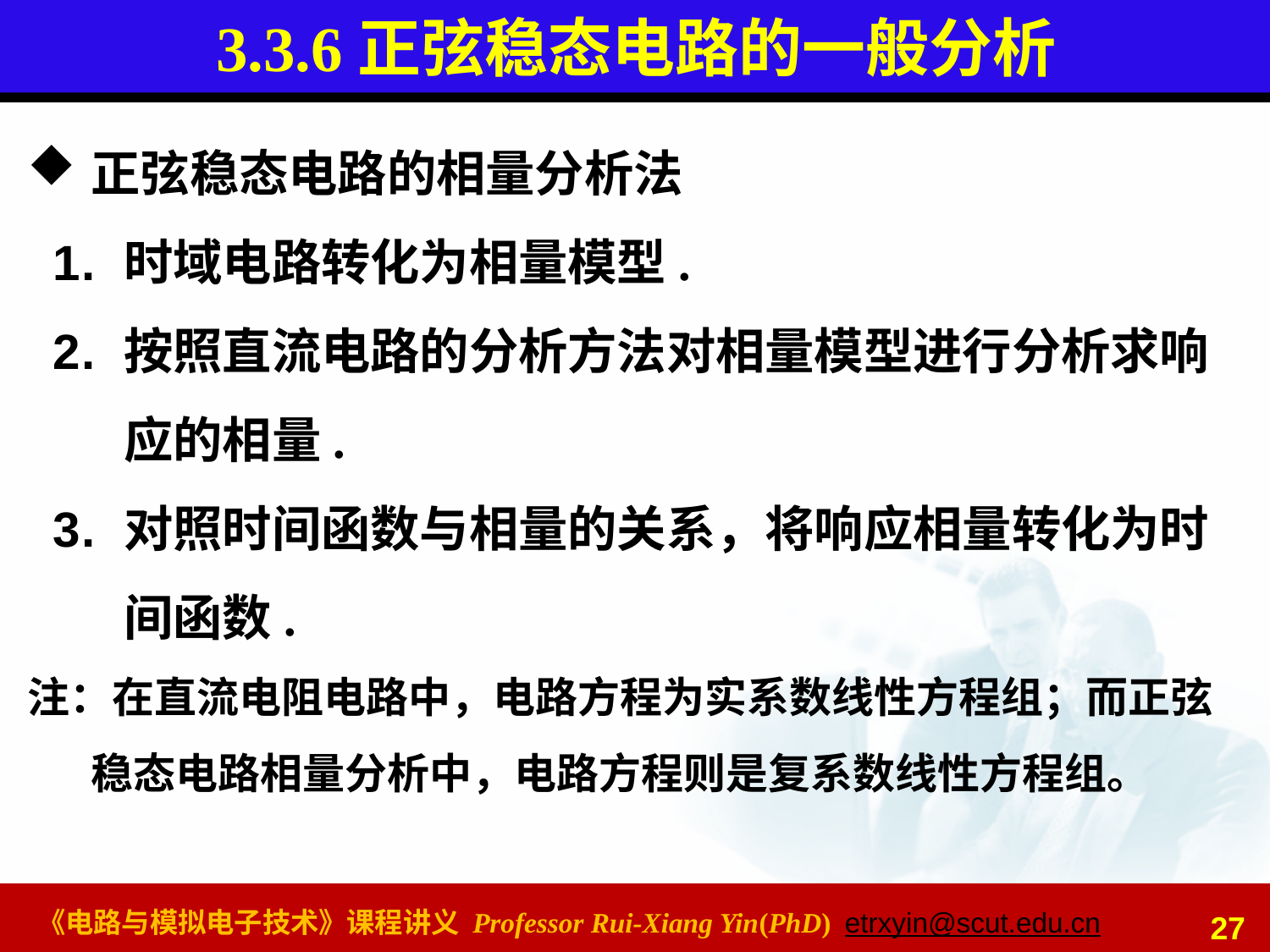

# 3.3.6正弦稳态电路的一般分析
正弦稳态电路的相量分析法
时域电路转化为相量模型.
按照直流电路的分析方法对相量模型进行分析求响应的相量.
对照时间函数与相量的关系，将响应相量转化为时间函数.
注：在直流电阻电路中，电路方程为实系数线性方程组；而正弦稳态电路相量分析中，电路方程则是复系数线性方程组。
27